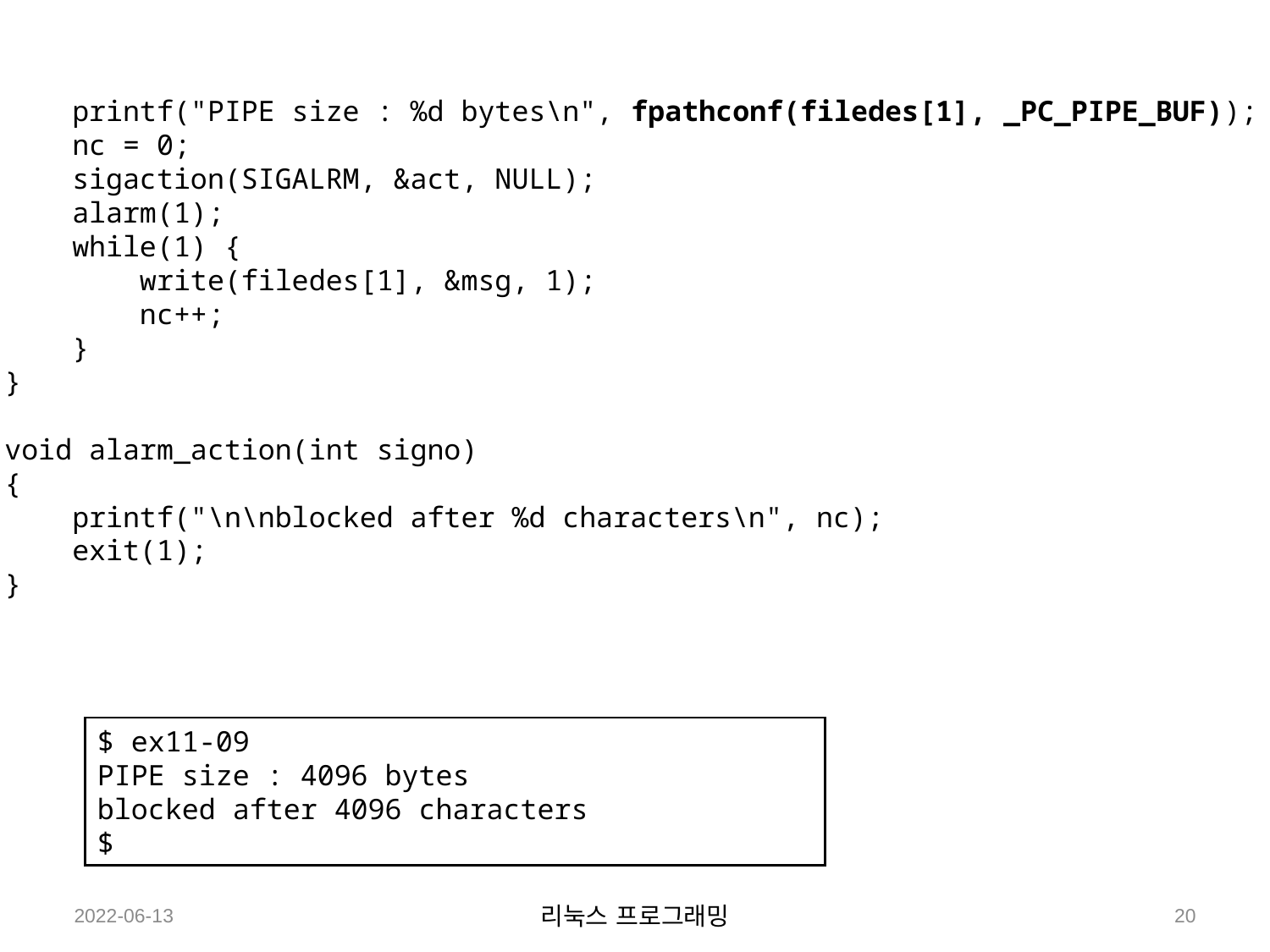

21     printf("PIPE size : %d bytes\n", fpathconf(filedes[1], _PC_PIPE_BUF));
22     nc = 0;
23     sigaction(SIGALRM, &act, NULL);
24     alarm(1);
25     while(1) {
26         write(filedes[1], &msg, 1);
27         nc++;
28     }
29 }
30
31 void alarm_action(int signo)
32 {
33     printf("\n\nblocked after %d characters\n", nc);
34     exit(1);
35 }
$ ex11-09
PIPE size : 4096 bytes
blocked after 4096 characters
$
2022-06-13
리눅스 프로그래밍
20